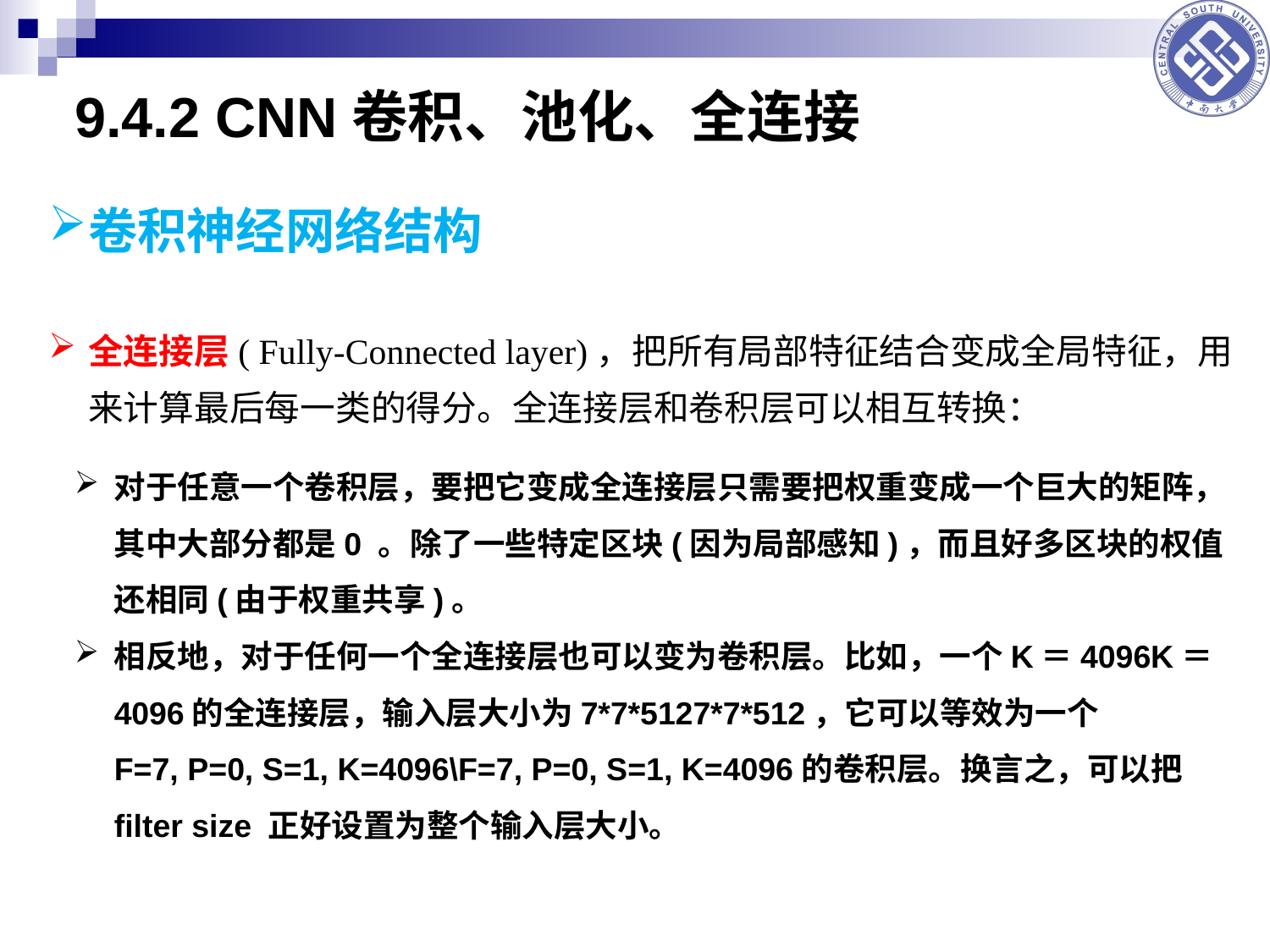

# 9.4.2 CNN卷积、池化、全连接
卷积神经网络结构

全连接层( Fully-Connected layer)，把所有局部特征结合变成全局特征，用来计算最后每一类的得分。全连接层和卷积层可以相互转换：

对于任意一个卷积层，要把它变成全连接层只需要把权重变成一个巨大的矩阵，其中大部分都是0 。除了一些特定区块(因为局部感知)，而且好多区块的权值还相同(由于权重共享)。
相反地，对于任何一个全连接层也可以变为卷积层。比如，一个K＝4096K＝4096的全连接层，输入层大小为7*7*5127*7*512，它可以等效为一个 F=7, P=0, S=1, K=4096\F=7, P=0, S=1, K=4096的卷积层。换言之，可以把 filter size 正好设置为整个输入层大小。